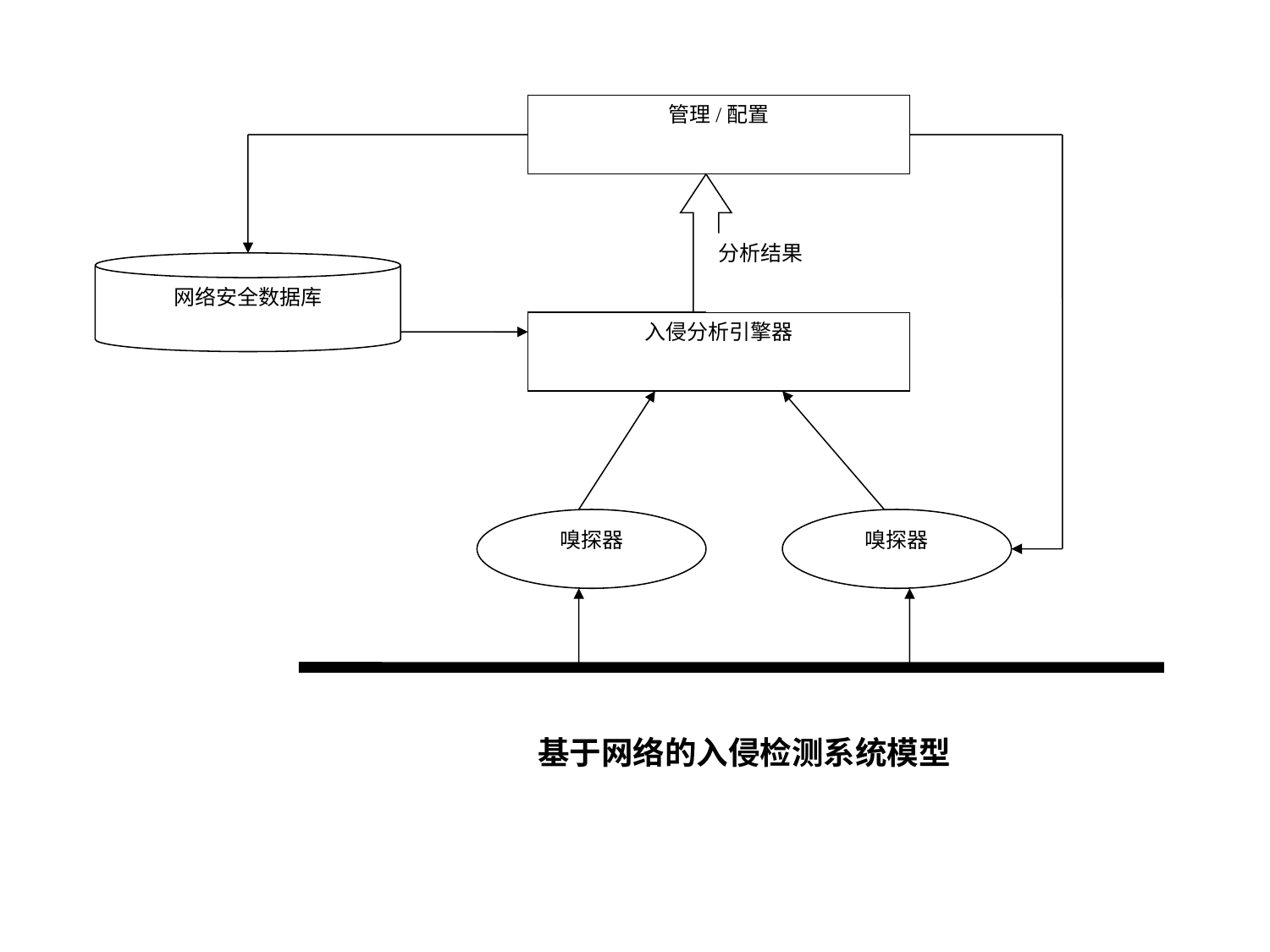

管理/配置

分析结果
网络安全数据库
入侵分析引擎器

嗅探器
嗅探器

基于网络的入侵检测系统模型